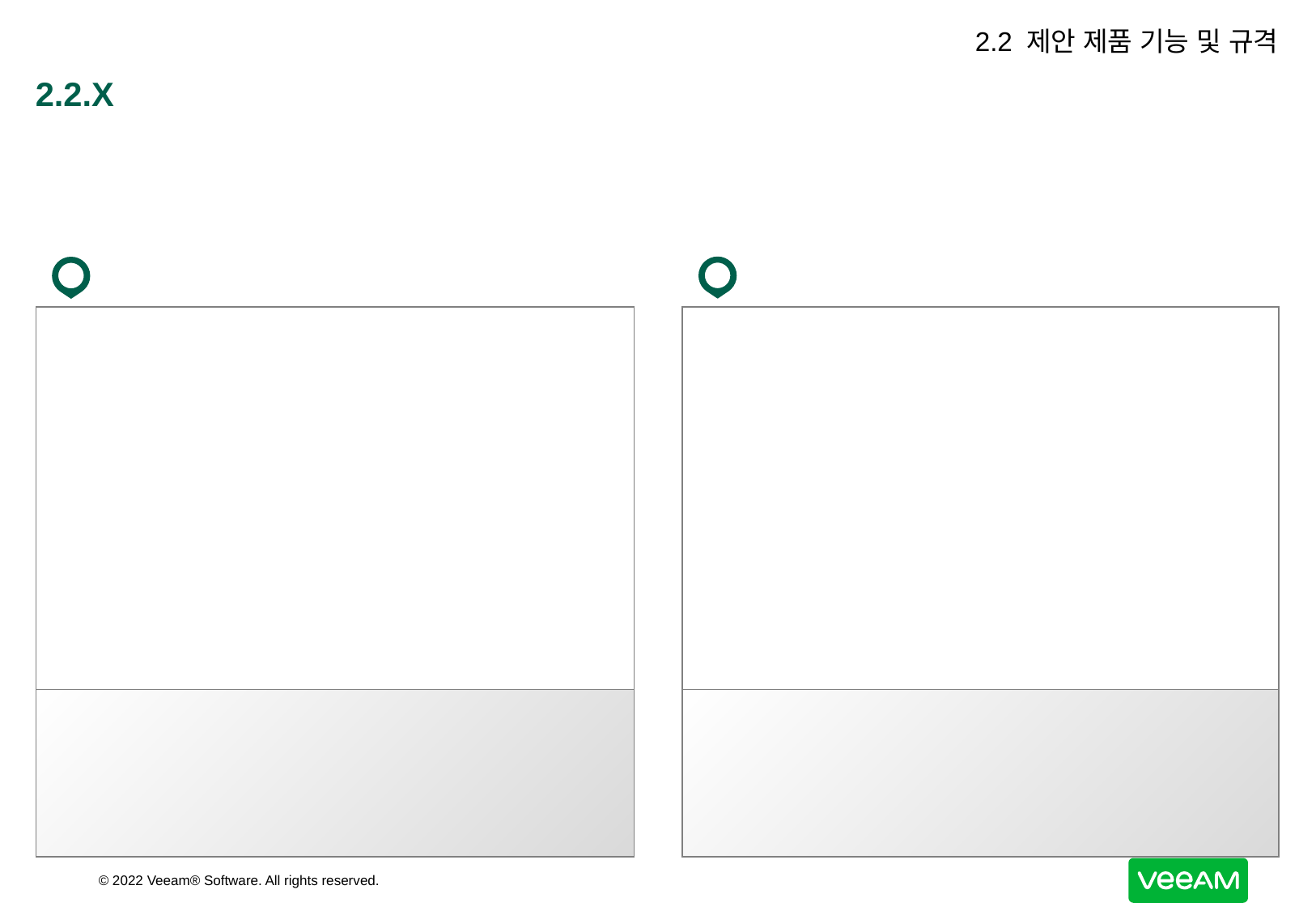

2.2 제안 제품 기능 및 규격
# 2.2.X

|  |  |  |
| --- | --- | --- |
|  |  |  |
|  |  |  |